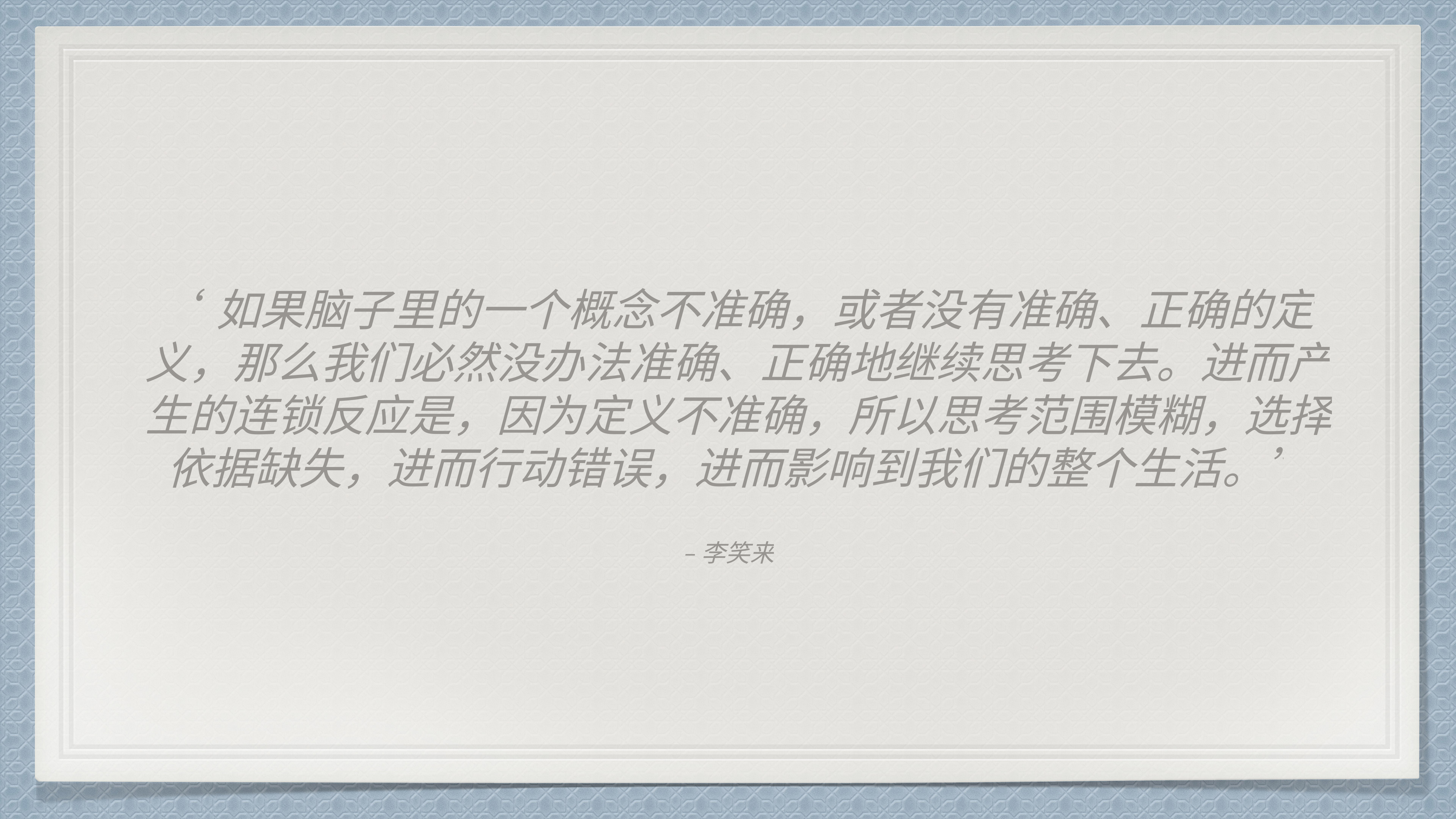

“如果脑子里的一个概念不准确，或者没有准确、正确的定义，那么我们必然没办法准确、正确地继续思考下去。进而产生的连锁反应是，因为定义不准确，所以思考范围模糊，选择依据缺失，进而行动错误，进而影响到我们的整个生活。”
–李笑来